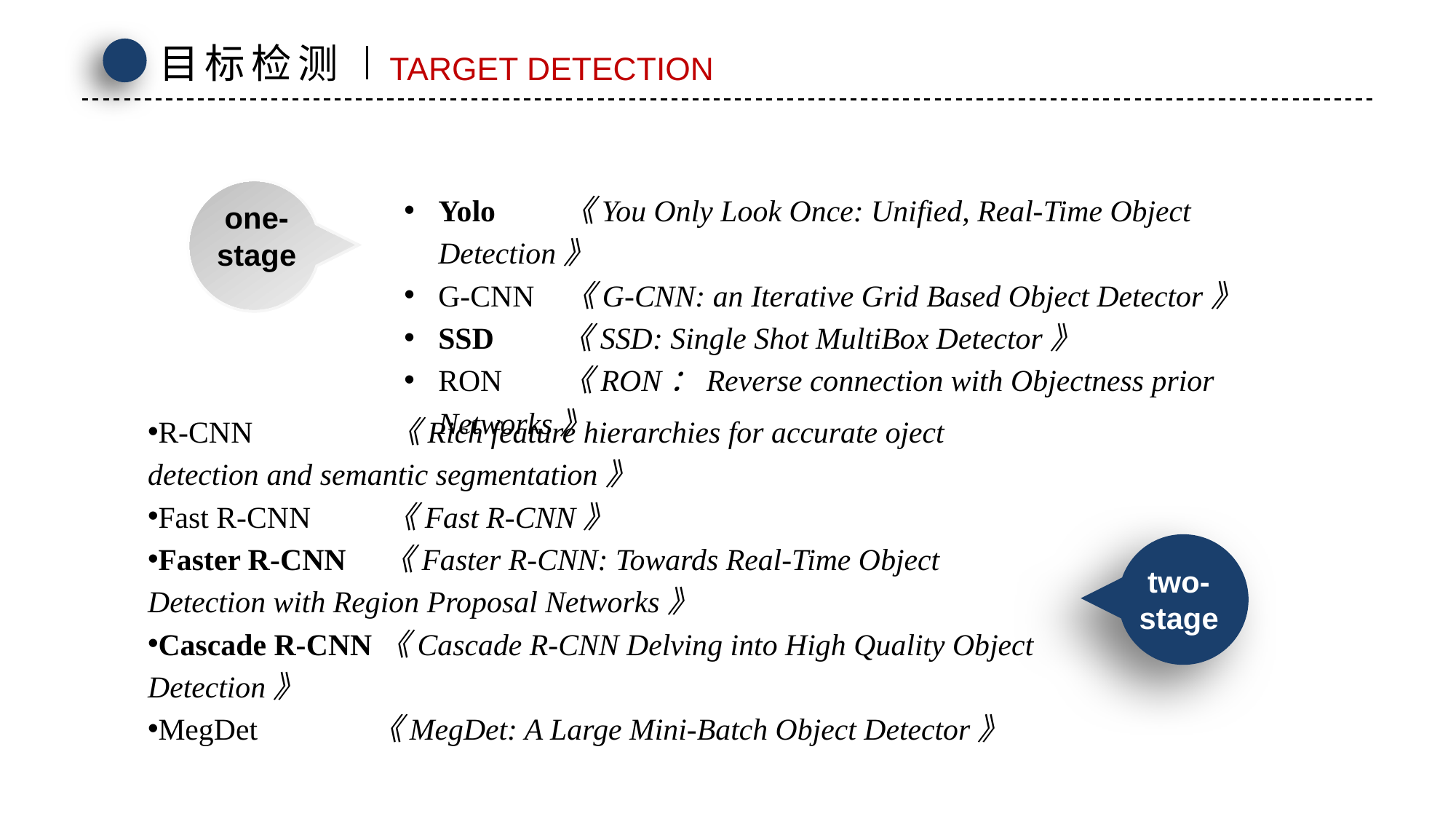

目标检测

TARGET DETECTION

Yolo        《You Only Look Once: Unified, Real-Time Object Detection》
G-CNN   《G-CNN: an Iterative Grid Based Object Detector》
SSD        《SSD: Single Shot MultiBox Detector》
RON       《RON：Reverse connection with Objectness prior Networks》
one-stage
R-CNN                 《Rich feature hierarchies for accurate oject detection and semantic segmentation》
Fast R-CNN         《Fast R-CNN》
Faster R-CNN    《Faster R-CNN: Towards Real-Time Object Detection with Region Proposal Networks》
Cascade R-CNN《Cascade R-CNN Delving into High Quality Object Detection》
MegDet              《MegDet: A Large Mini-Batch Object Detector》

two-stage